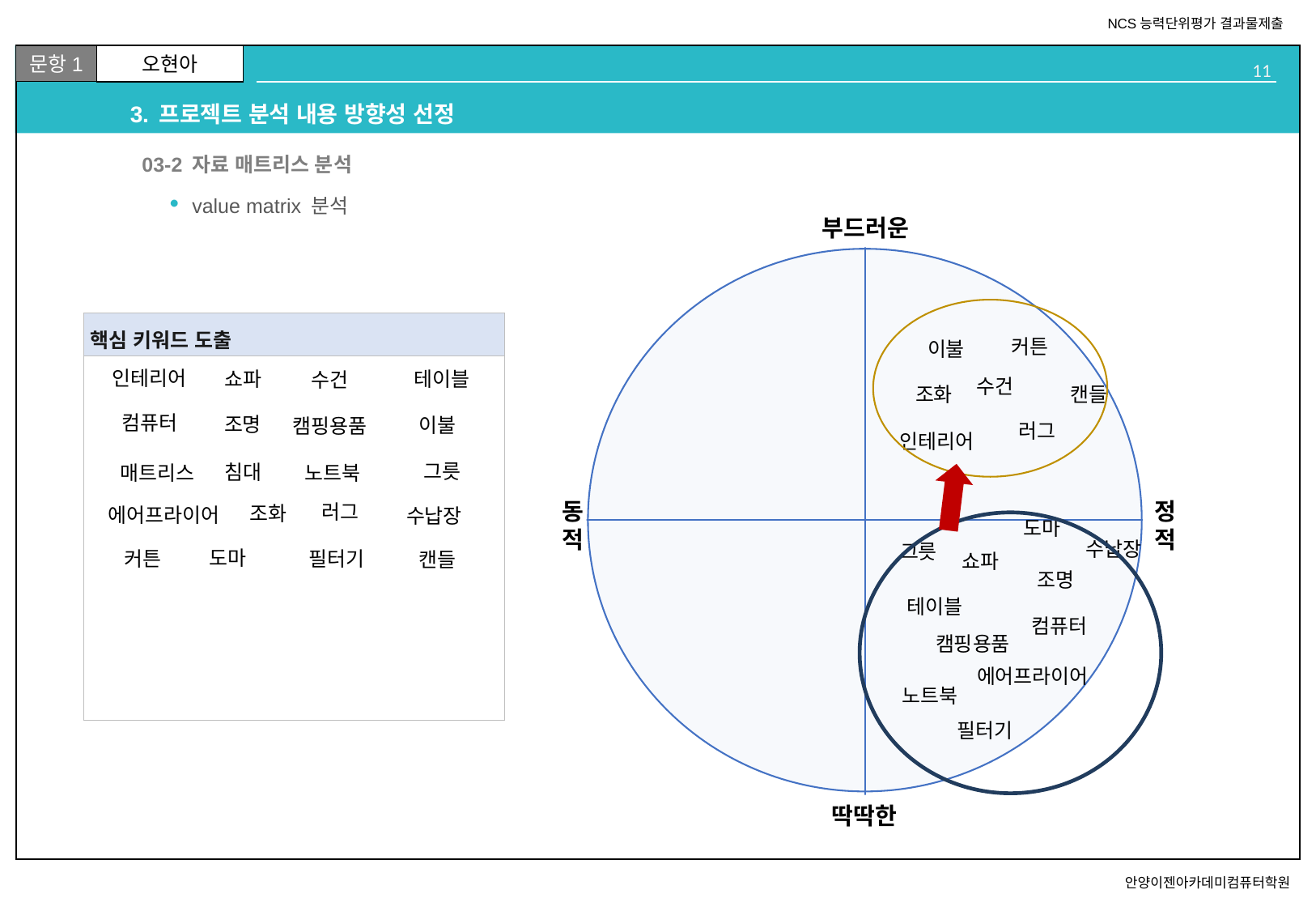

# 3. 프로젝트 분석 내용 방향성 선정
02
03-2 자료 매트리스 분석
value matrix 분석

커튼
이불
인테리어
쇼파
테이블
수건
수건
조화
캔들
컴퓨터
조명
이불
캠핑용품
러그
인테리어
그릇
침대
매트리스
노트북

러그
조화
에어프라이어
수납장
도마

수납장
그릇
도마
커튼
필터기
캔들
쇼파
조명
테이블
컴퓨터
캠핑용품
에어프라이어
노트북
필터기